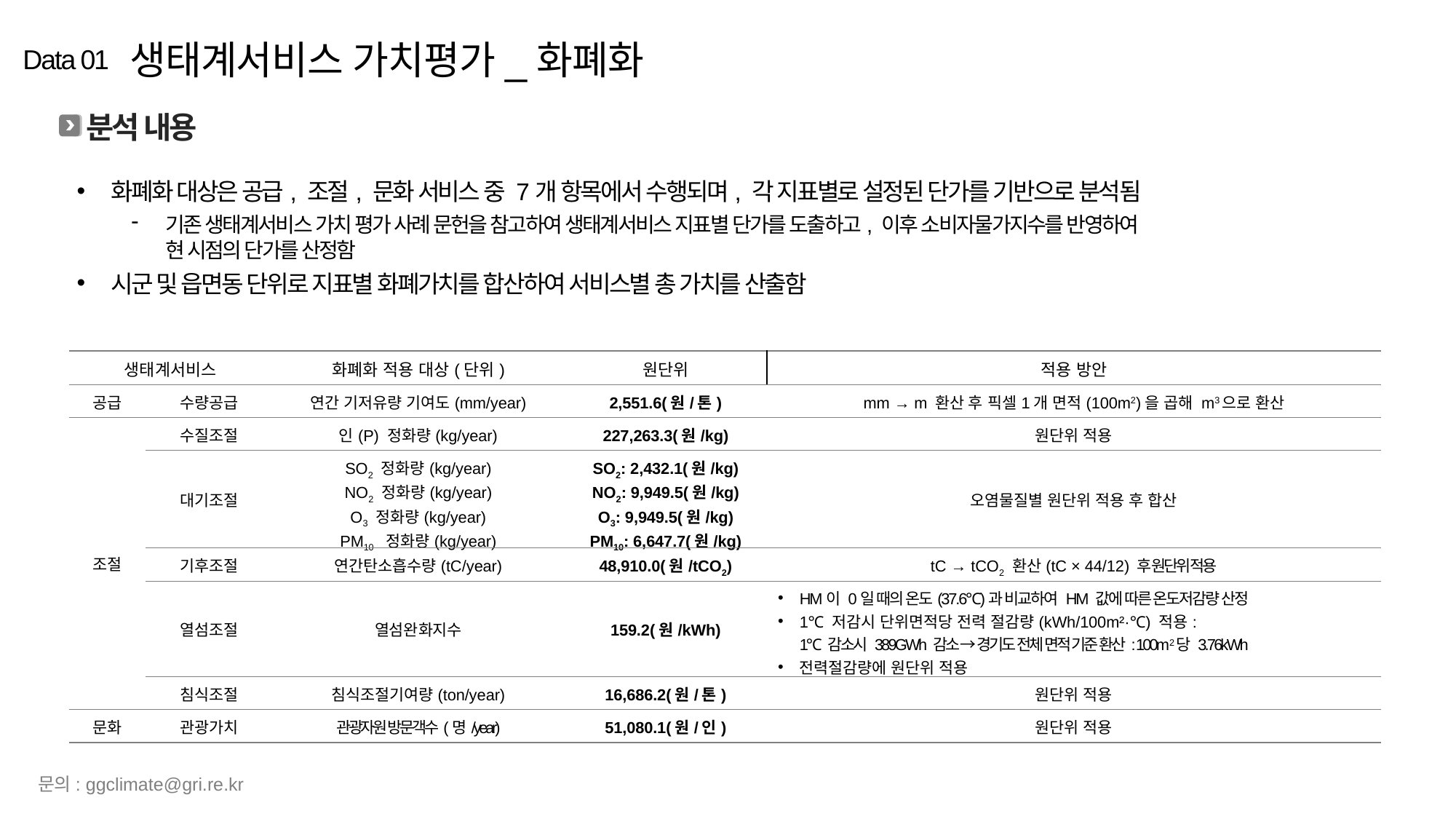

생태계서비스 가치평가_화폐화
Data 01
분석 내용

화폐화 대상은 공급, 조절, 문화 서비스 중 7개 항목에서 수행되며, 각 지표별로 설정된 단가를 기반으로 분석됨
기존 생태계서비스 가치 평가 사례 문헌을 참고하여 생태계서비스 지표별 단가를 도출하고, 이후 소비자물가지수를 반영하여
현 시점의 단가를 산정함
시군 및 읍면동 단위로 지표별 화폐가치를 합산하여 서비스별 총 가치를 산출함
| 생태계서비스 |  | 화폐화 적용 대상(단위) | 원단위 | 적용 방안 |
| --- | --- | --- | --- | --- |
| 공급 | 수량공급 | 연간 기저유량 기여도(mm/year) | 2,551.6(원/톤) | mm → m 환산 후 픽셀1개 면적(100m2)을 곱해 m3으로 환산 |
| 조절 | 수질조절 | 인(P) 정화량(kg/year) | 227,263.3(원/kg) | 원단위 적용 |
|  | 대기조절 | SO2 정화량(kg/year) NO2 정화량(kg/year) O3 정화량(kg/year) PM10 정화량(kg/year) | SO2: 2,432.1(원/kg) NO2: 9,949.5(원/kg) O3: 9,949.5(원/kg) PM10: 6,647.7(원/kg) | 오염물질별 원단위 적용 후 합산 |
|  | 기후조절 | 연간탄소흡수량(tC/year) | 48,910.0(원/tCO2) | tC → tCO2 환산(tC × 44/12) 후 원단위 적용 |
|  | 열섬조절 | 열섬완화지수 | 159.2(원/kWh) | HM이 0일 때의 온도(37.6℃)과 비교하여 HM 값에 따른 온도저감량 산정 1℃ 저감시 단위면적당 전력 절감량(kWh/100m²·℃) 적용: 1℃ 감소시 389GWh 감소 → 경기도 전체 면적 기준 환산: 100m2당 3.76kWh 전력절감량에 원단위 적용 |
|  | 침식조절 | 침식조절기여량(ton/year) | 16,686.2(원/톤) | 원단위 적용 |
| 문화 | 관광가치 | 관광자원 방문객수(명/year) | 51,080.1(원/인) | 원단위 적용 |
문의: ggclimate@gri.re.kr